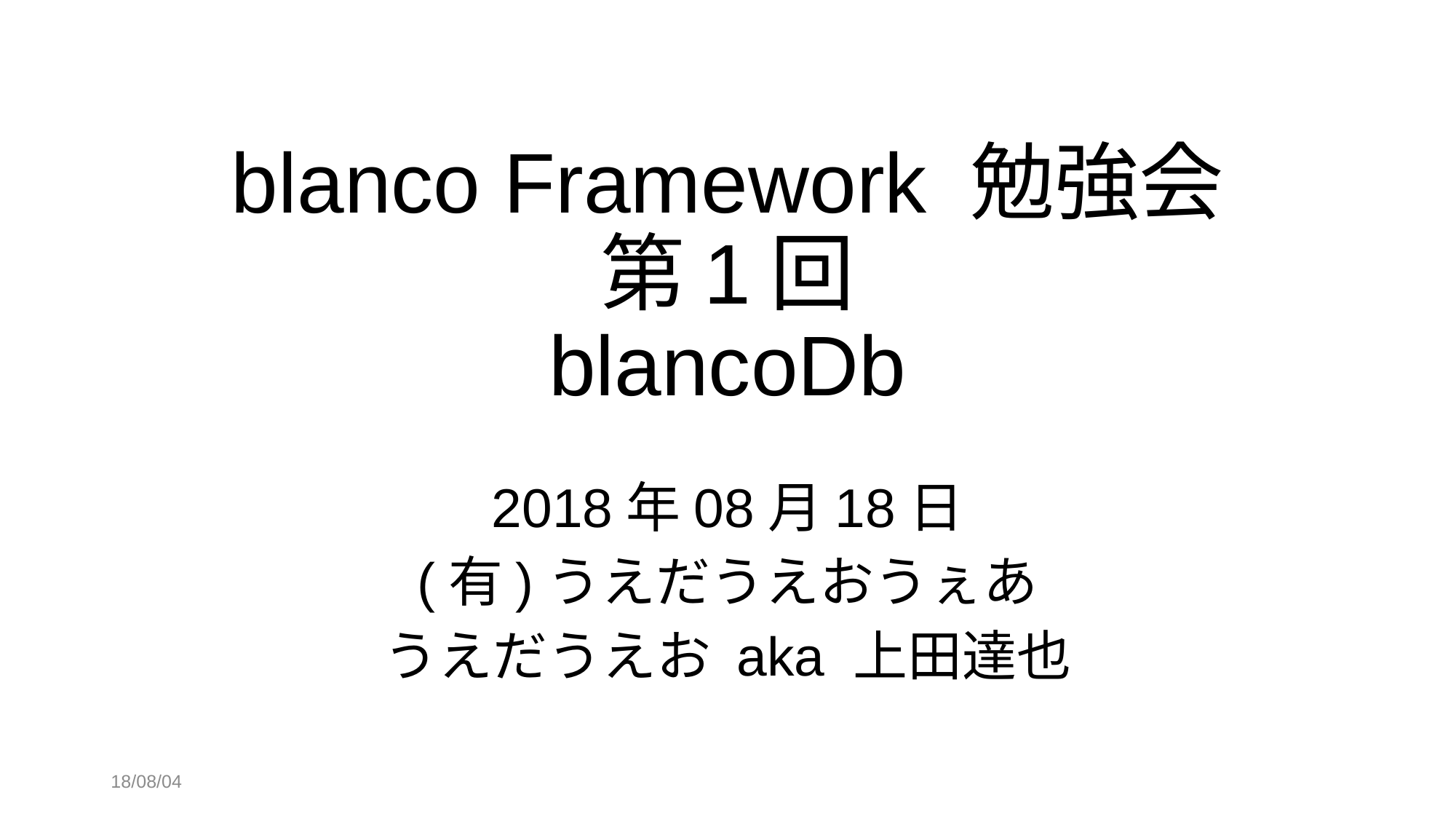

# blanco Framework 勉強会 第1回 blancoDb
2018年08月18日
(有)うえだうえおうぇあ
うえだうえお aka 上田達也
18/08/04